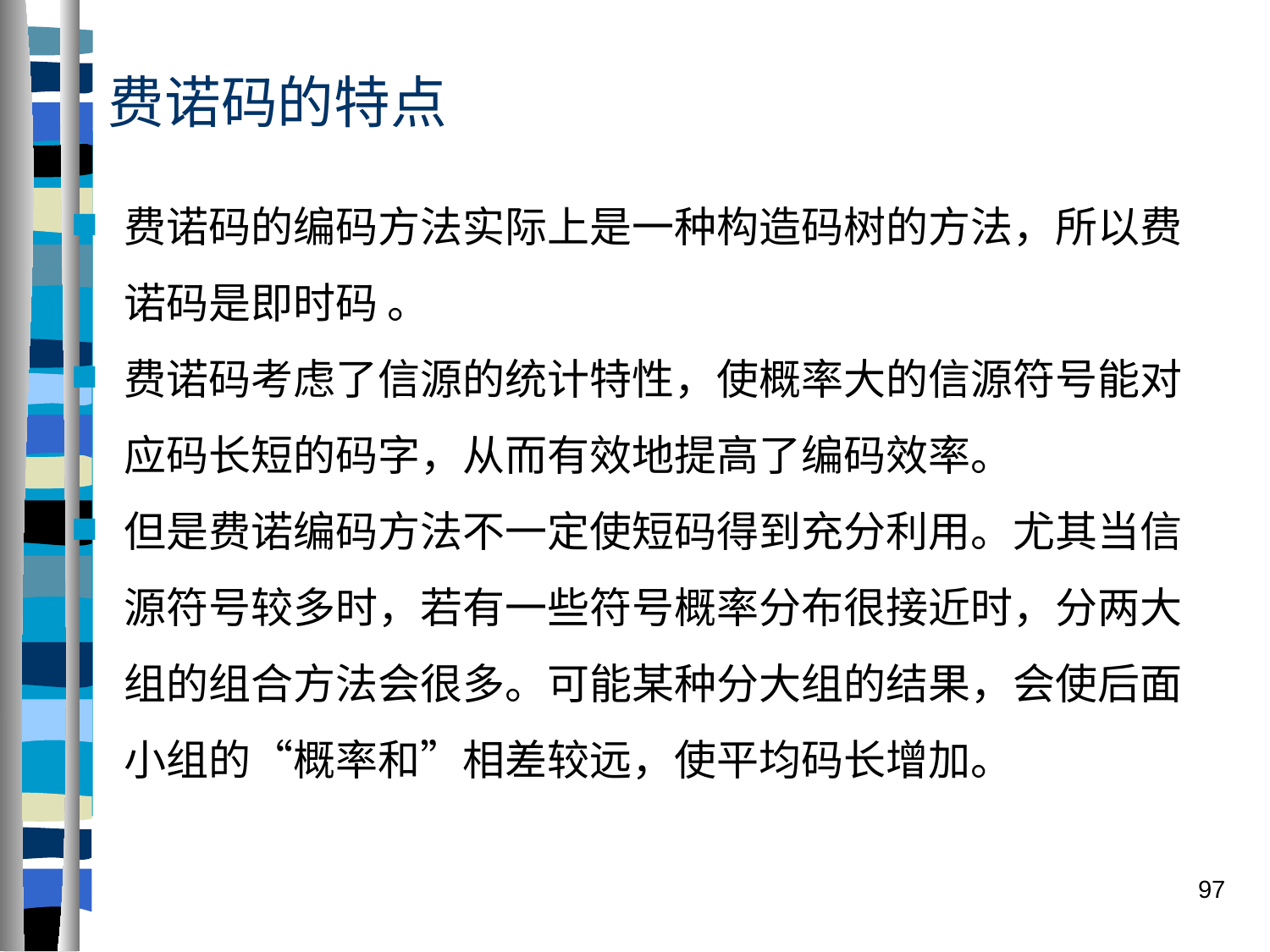

# 费诺码的特点
费诺码的编码方法实际上是一种构造码树的方法，所以费诺码是即时码 。
费诺码考虑了信源的统计特性，使概率大的信源符号能对应码长短的码字，从而有效地提高了编码效率。
但是费诺编码方法不一定使短码得到充分利用。尤其当信源符号较多时，若有一些符号概率分布很接近时，分两大组的组合方法会很多。可能某种分大组的结果，会使后面小组的“概率和”相差较远，使平均码长增加。

97